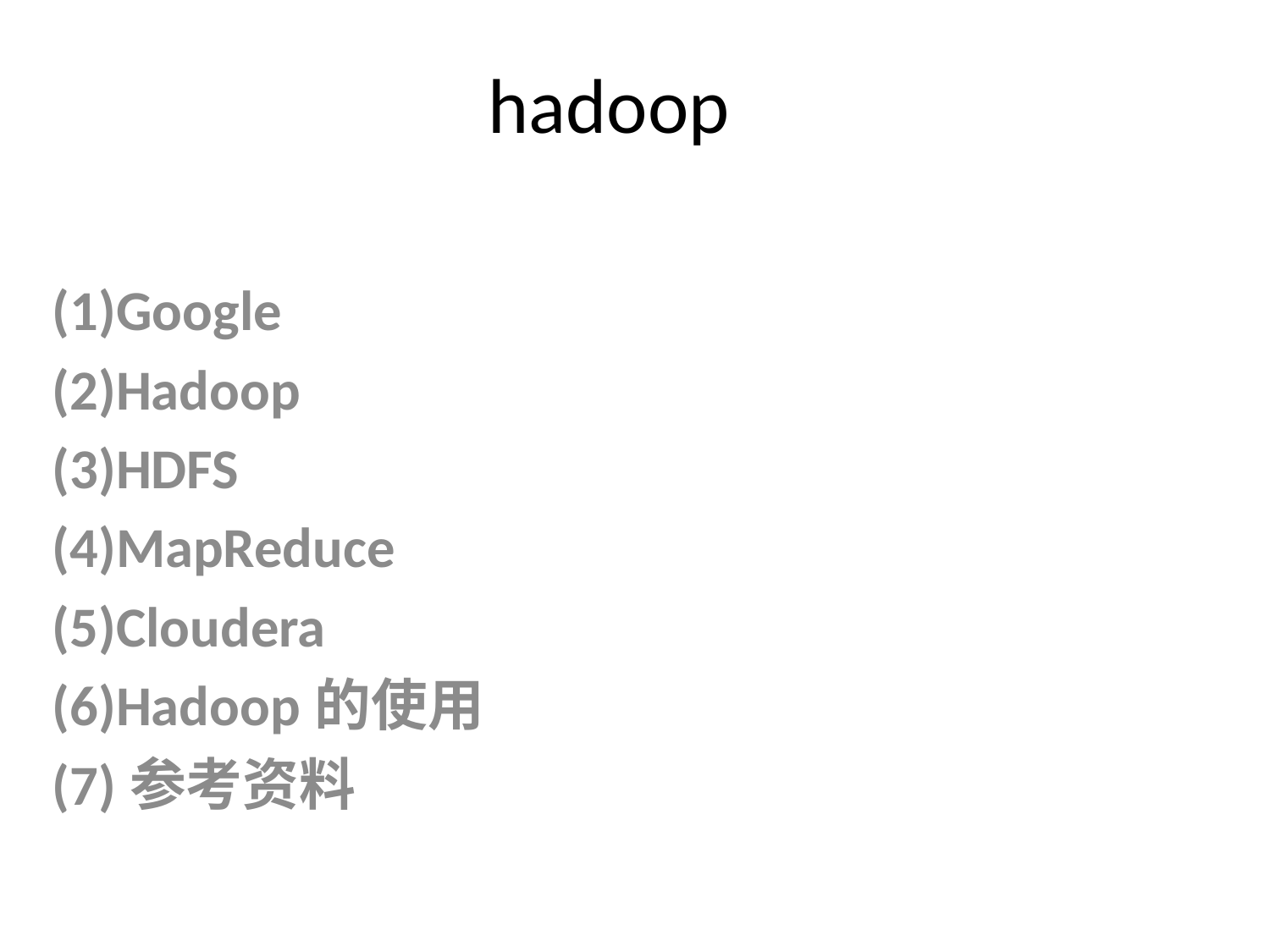

# hadoop
(1)Google
(2)Hadoop
(3)HDFS
(4)MapReduce
(5)Cloudera
(6)Hadoop的使用
(7)参考资料